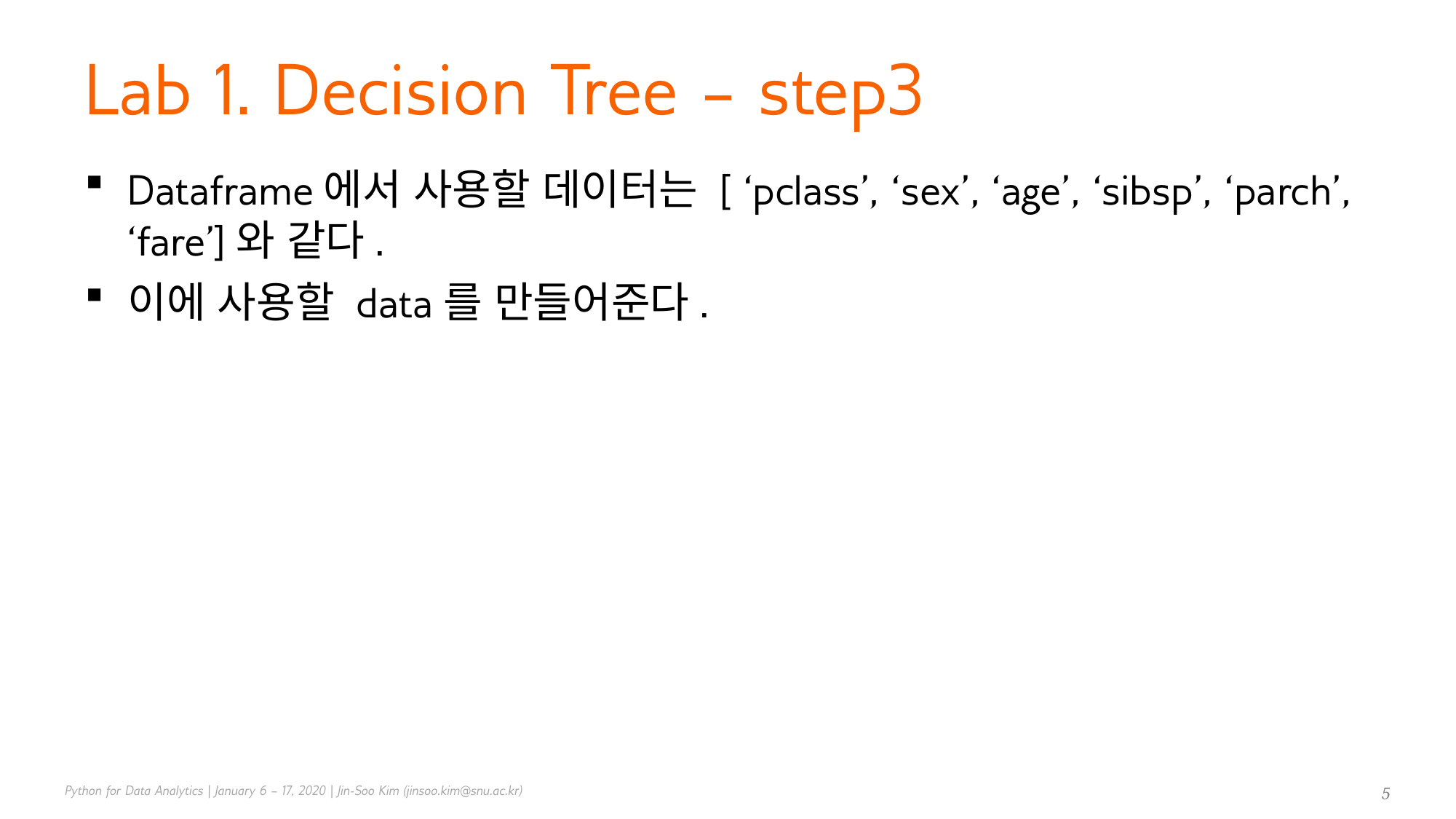

# Lab 1. Decision Tree – step3
Dataframe에서 사용할 데이터는 [ ‘pclass’, ‘sex’, ‘age’, ‘sibsp’, ‘parch’, ‘fare’]와 같다.
이에 사용할 data를 만들어준다.